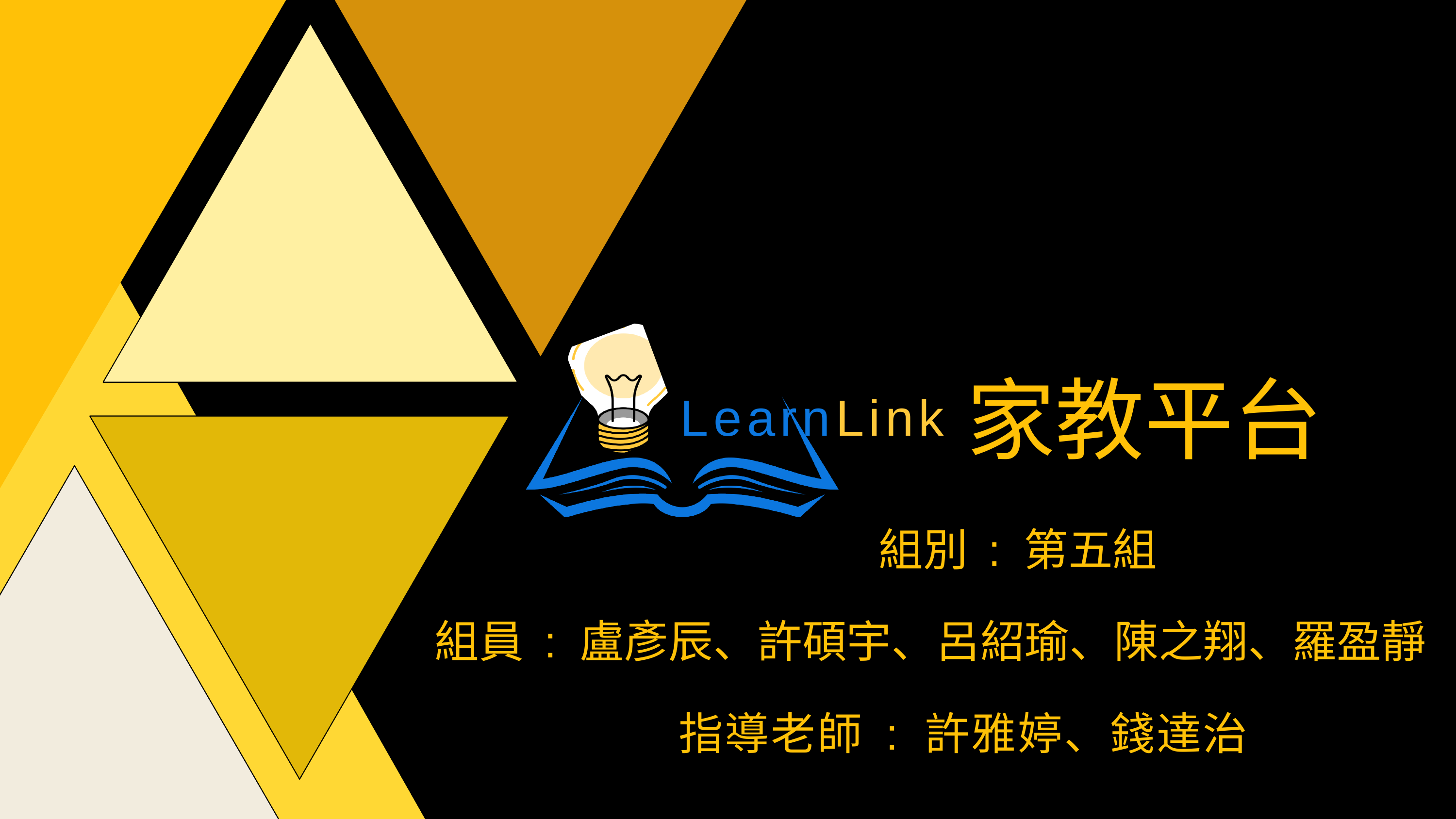

家教平台
LearnLink

組別 : 第五組
組員 : 盧彥辰、許碩宇、呂紹瑜、陳之翔、羅盈靜
指導老師 : 許雅婷、錢達治